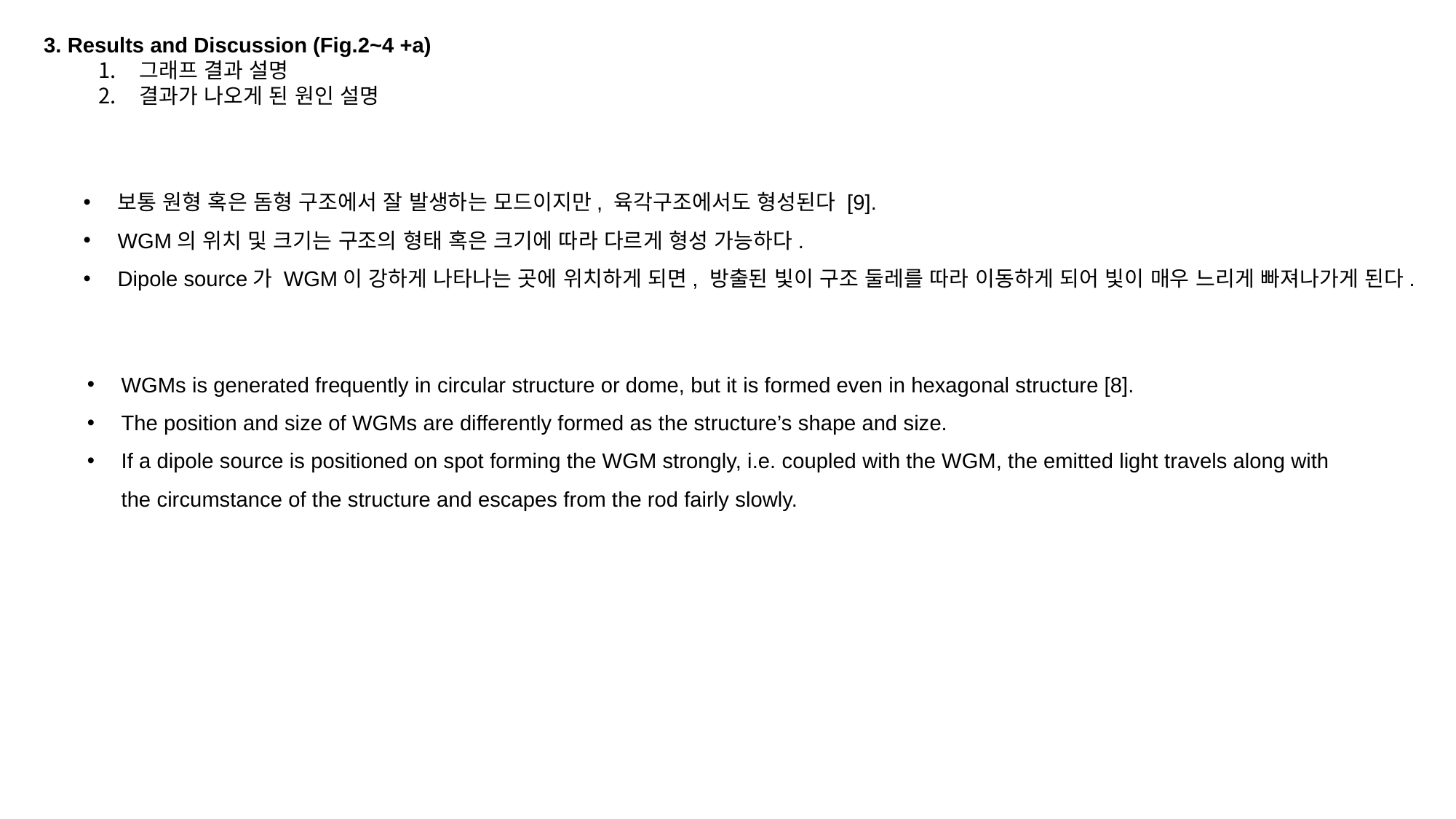

3. Results and Discussion (Fig.2~4 +a)
그래프 결과 설명
결과가 나오게 된 원인 설명
보통 원형 혹은 돔형 구조에서 잘 발생하는 모드이지만, 육각구조에서도 형성된다 [9].
WGM의 위치 및 크기는 구조의 형태 혹은 크기에 따라 다르게 형성 가능하다.
Dipole source가 WGM이 강하게 나타나는 곳에 위치하게 되면, 방출된 빛이 구조 둘레를 따라 이동하게 되어 빛이 매우 느리게 빠져나가게 된다.
WGMs is generated frequently in circular structure or dome, but it is formed even in hexagonal structure [8].
The position and size of WGMs are differently formed as the structure’s shape and size.
If a dipole source is positioned on spot forming the WGM strongly, i.e. coupled with the WGM, the emitted light travels along with the circumstance of the structure and escapes from the rod fairly slowly.